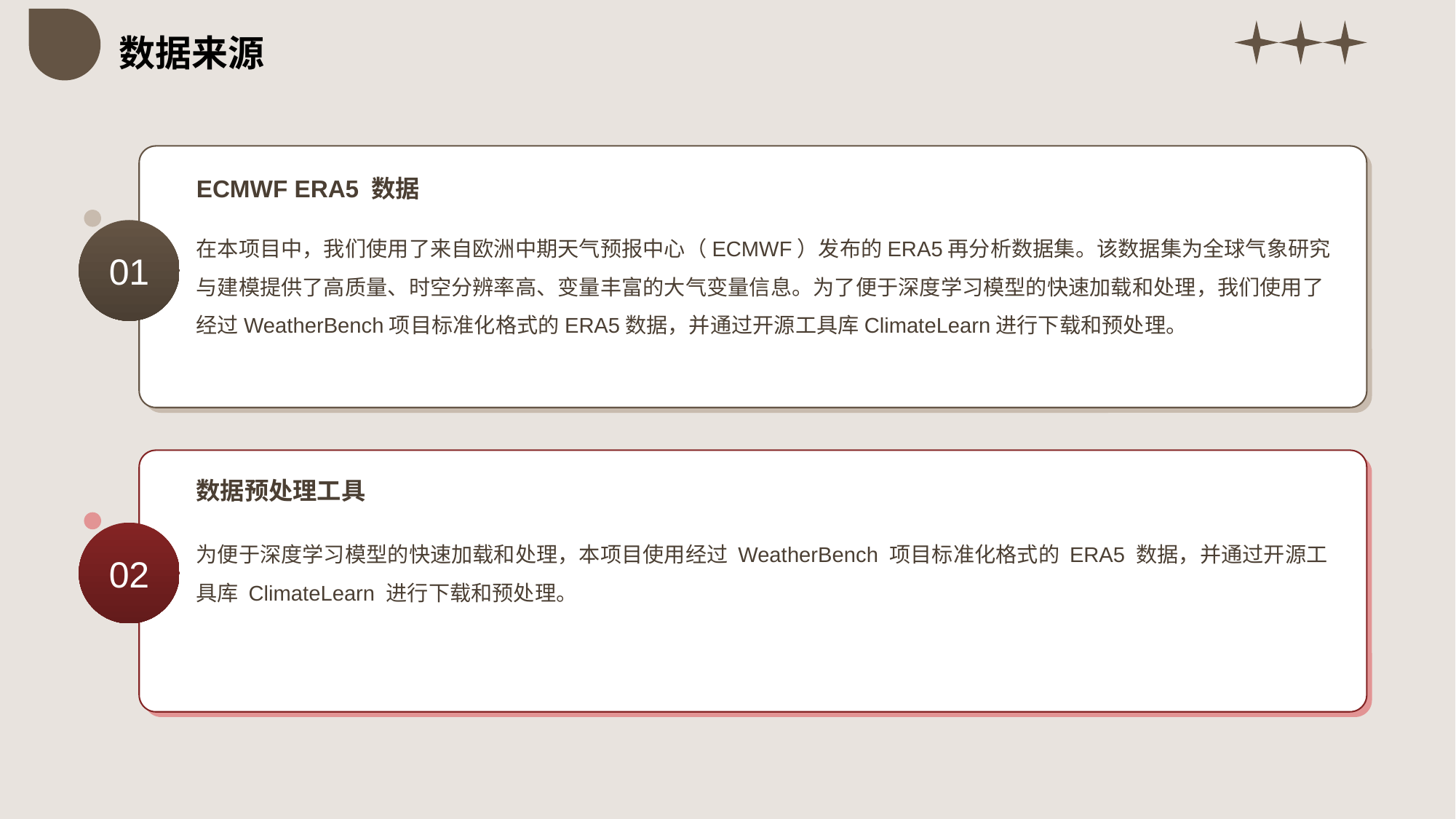

数据来源

ECMWF ERA5 数据

在本项目中，我们使用了来自欧洲中期天气预报中心（ECMWF）发布的ERA5再分析数据集。该数据集为全球气象研究与建模提供了高质量、时空分辨率高、变量丰富的大气变量信息。为了便于深度学习模型的快速加载和处理，我们使用了经过WeatherBench项目标准化格式的ERA5数据，并通过开源工具库ClimateLearn进行下载和预处理。
01

数据预处理工具

为便于深度学习模型的快速加载和处理，本项目使用经过 WeatherBench 项目标准化格式的 ERA5 数据，并通过开源工具库 ClimateLearn 进行下载和预处理。
02